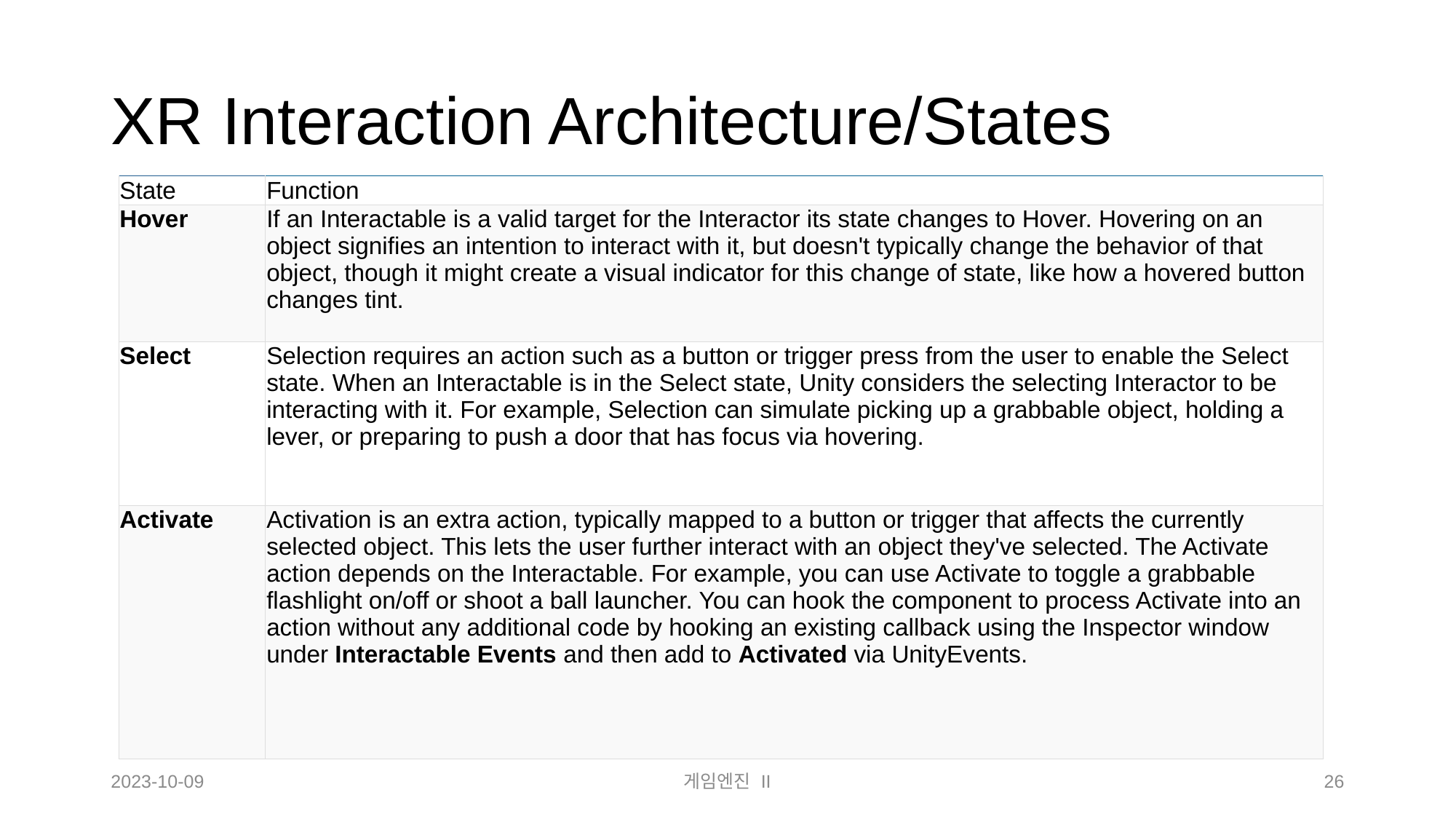

# XR Interaction Architecture/States
| State | Function |
| --- | --- |
| Hover | If an Interactable is a valid target for the Interactor its state changes to Hover. Hovering on an object signifies an intention to interact with it, but doesn't typically change the behavior of that object, though it might create a visual indicator for this change of state, like how a hovered button changes tint. |
| Select | Selection requires an action such as a button or trigger press from the user to enable the Select state. When an Interactable is in the Select state, Unity considers the selecting Interactor to be interacting with it. For example, Selection can simulate picking up a grabbable object, holding a lever, or preparing to push a door that has focus via hovering. |
| Activate | Activation is an extra action, typically mapped to a button or trigger that affects the currently selected object. This lets the user further interact with an object they've selected. The Activate action depends on the Interactable. For example, you can use Activate to toggle a grabbable flashlight on/off or shoot a ball launcher. You can hook the component to process Activate into an action without any additional code by hooking an existing callback using the Inspector window under Interactable Events and then add to Activated via UnityEvents. |
2023-10-09
게임엔진 II
26